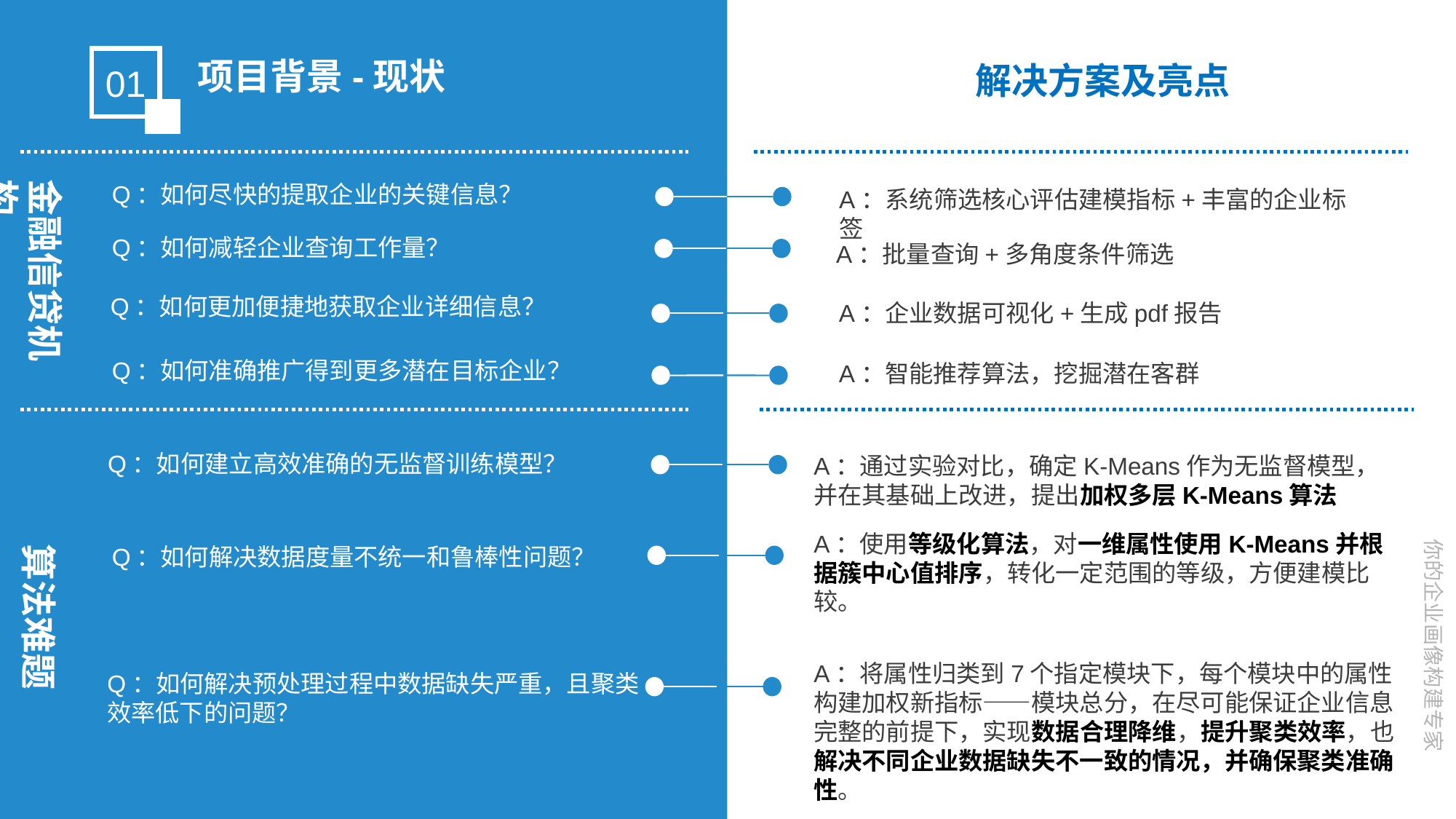

01
项目背景-现状
解决方案及亮点

金融信贷机构
Q：如何尽快的提取企业的关键信息？
A：系统筛选核心评估建模指标+丰富的企业标签

Q：如何减轻企业查询工作量？
A：批量查询+多角度条件筛选

Q：如何更加便捷地获取企业详细信息？
A：企业数据可视化+生成pdf报告

Q：如何准确推广得到更多潜在目标企业？
A：智能推荐算法，挖掘潜在客群

Q：如何建立高效准确的无监督训练模型？
A：通过实验对比，确定K-Means作为无监督模型，并在其基础上改进，提出加权多层K-Means算法

A：使用等级化算法，对一维属性使用K-Means并根据簇中心值排序，转化一定范围的等级，方便建模比较。
算法难题
Q：如何解决数据度量不统一和鲁棒性问题？

A：将属性归类到7个指定模块下，每个模块中的属性构建加权新指标——模块总分，在尽可能保证企业信息完整的前提下，实现数据合理降维，提升聚类效率，也解决不同企业数据缺失不一致的情况，并确保聚类准确性。
Q：如何解决预处理过程中数据缺失严重，且聚类效率低下的问题？